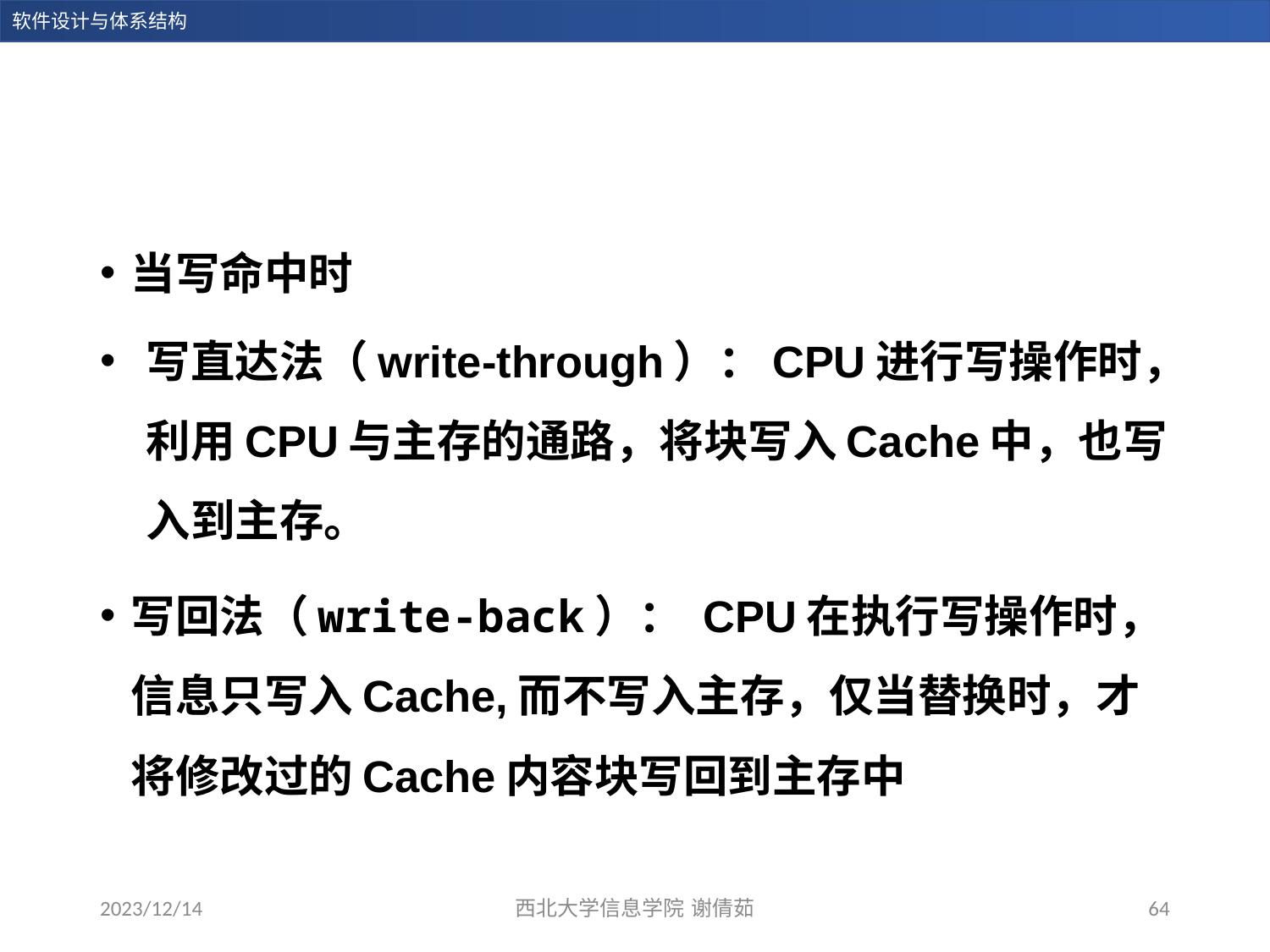

当写命中时
写直达法（write-through）：CPU进行写操作时，利用CPU与主存的通路，将块写入Cache中，也写入到主存。
写回法（write-back）： CPU在执行写操作时，信息只写入Cache,而不写入主存，仅当替换时，才将修改过的Cache内容块写回到主存中
2023/12/14
西北大学信息学院 谢倩茹
64